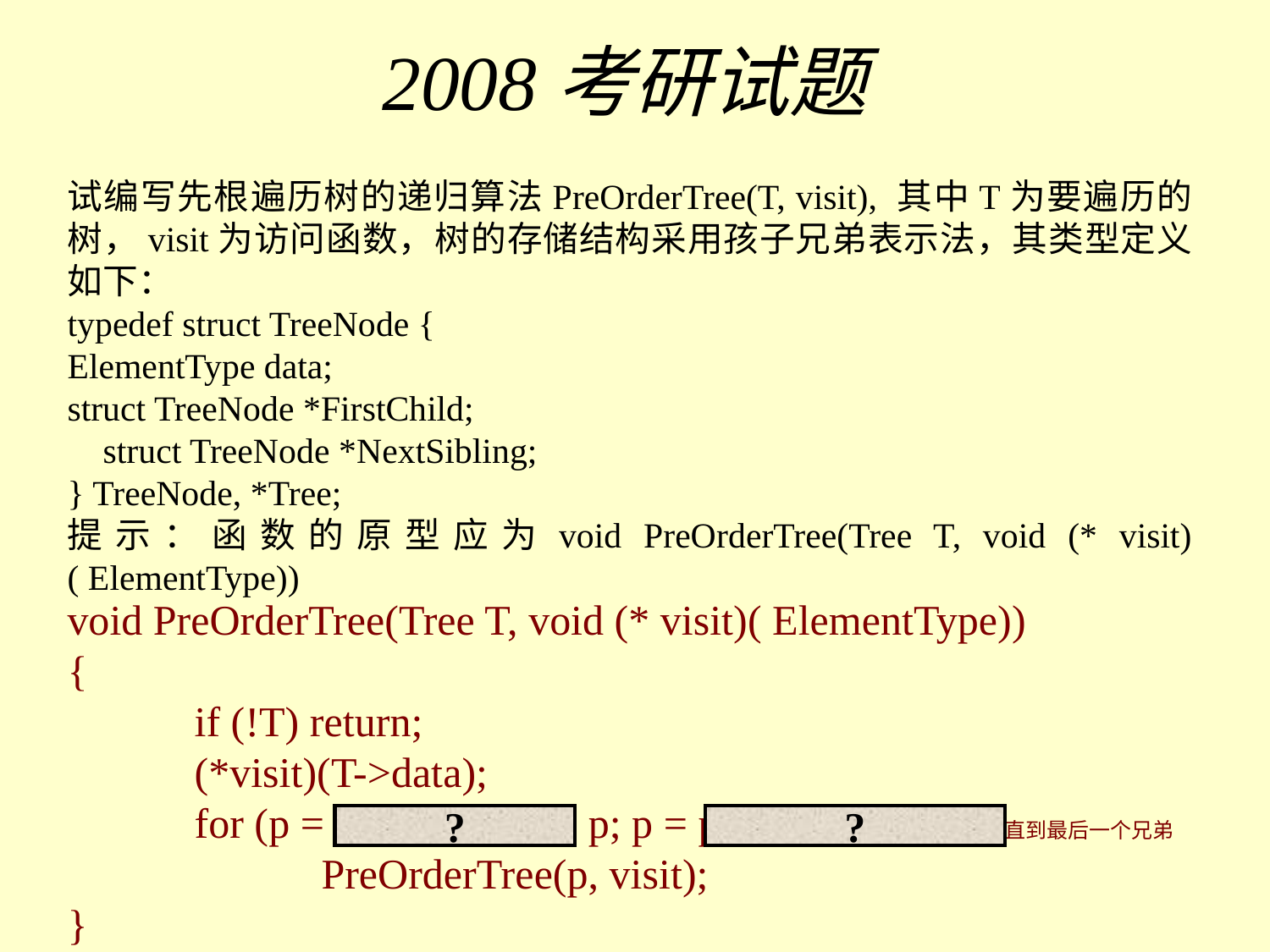

# 2008考研试题
试编写先根遍历树的递归算法PreOrderTree(T, visit), 其中T为要遍历的树，visit为访问函数，树的存储结构采用孩子兄弟表示法，其类型定义如下：
typedef struct TreeNode {
ElementType data;
struct TreeNode *FirstChild;
    struct TreeNode *NextSibling;
} TreeNode, *Tree;
提示：函数的原型应为void PreOrderTree(Tree T, void (* visit)( ElementType))
void PreOrderTree(Tree T, void (* visit)( ElementType))
{
	if (!T) return;
	(*visit)(T->data);
	for (p = T->FirstChild; p; p = p->NextSibling) //直到最后一个兄弟
		PreOrderTree(p, visit);
}
?
?